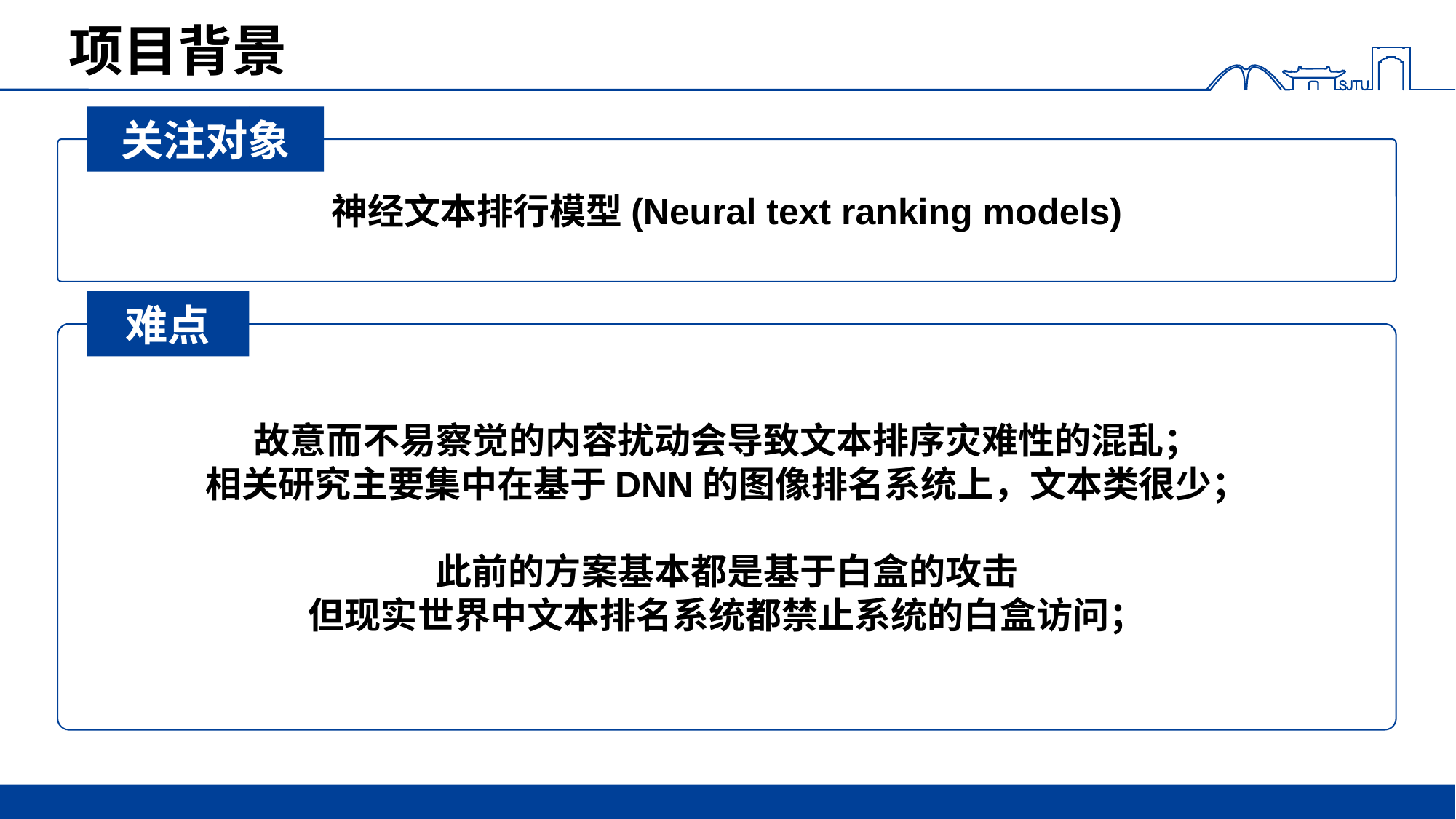

# 项目背景

关注对象
神经文本排行模型(Neural text ranking models)
难点
故意而不易察觉的内容扰动会导致文本排序灾难性的混乱；
相关研究主要集中在基于DNN的图像排名系统上，文本类很少；

此前的方案基本都是基于白盒的攻击
但现实世界中文本排名系统都禁止系统的白盒访问；
3